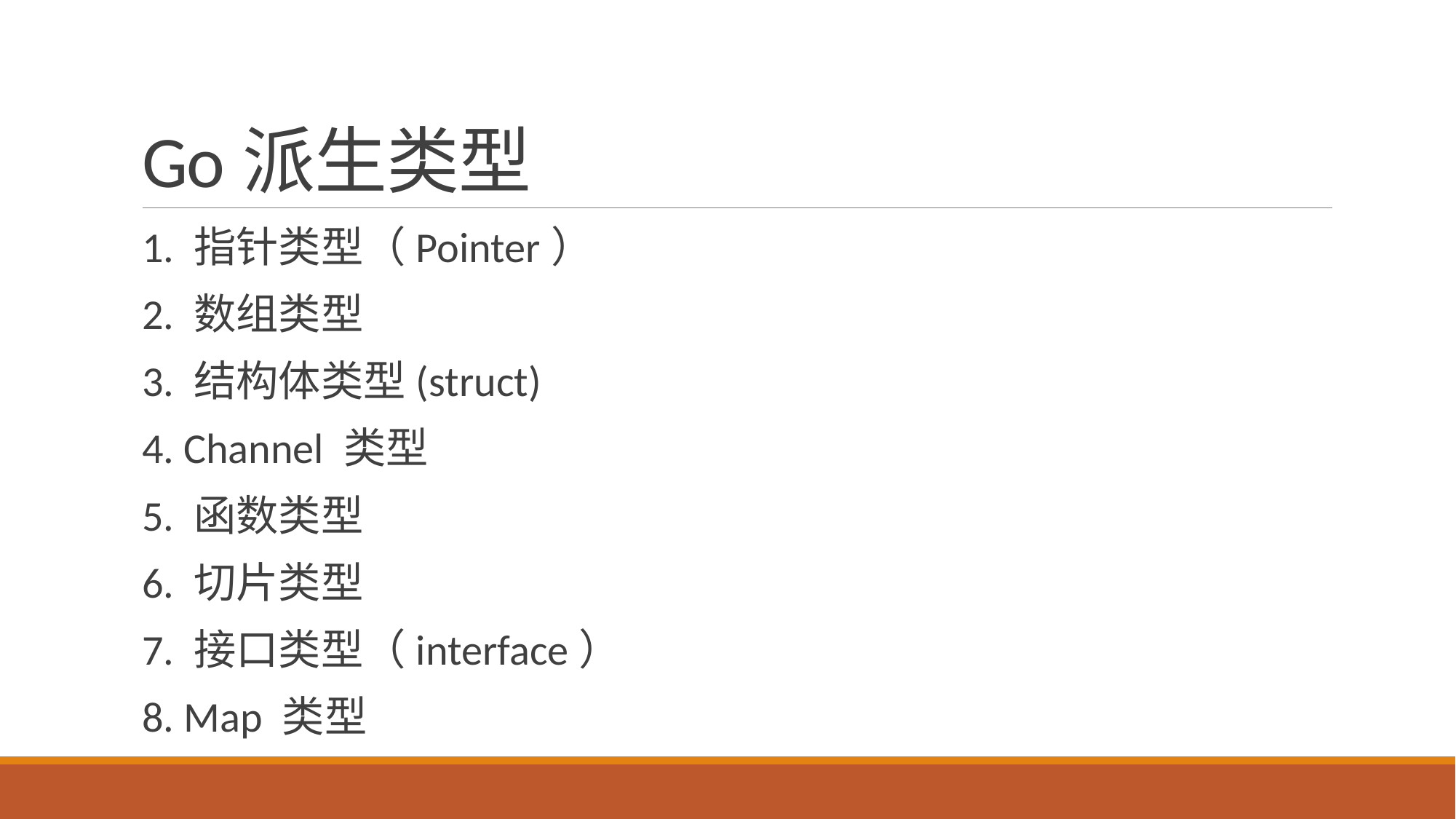

# Go派生类型
1. 指针类型（Pointer）
2. 数组类型
3. 结构体类型(struct)
4. Channel 类型
5. 函数类型
6. 切片类型
7. 接口类型（interface）
8. Map 类型